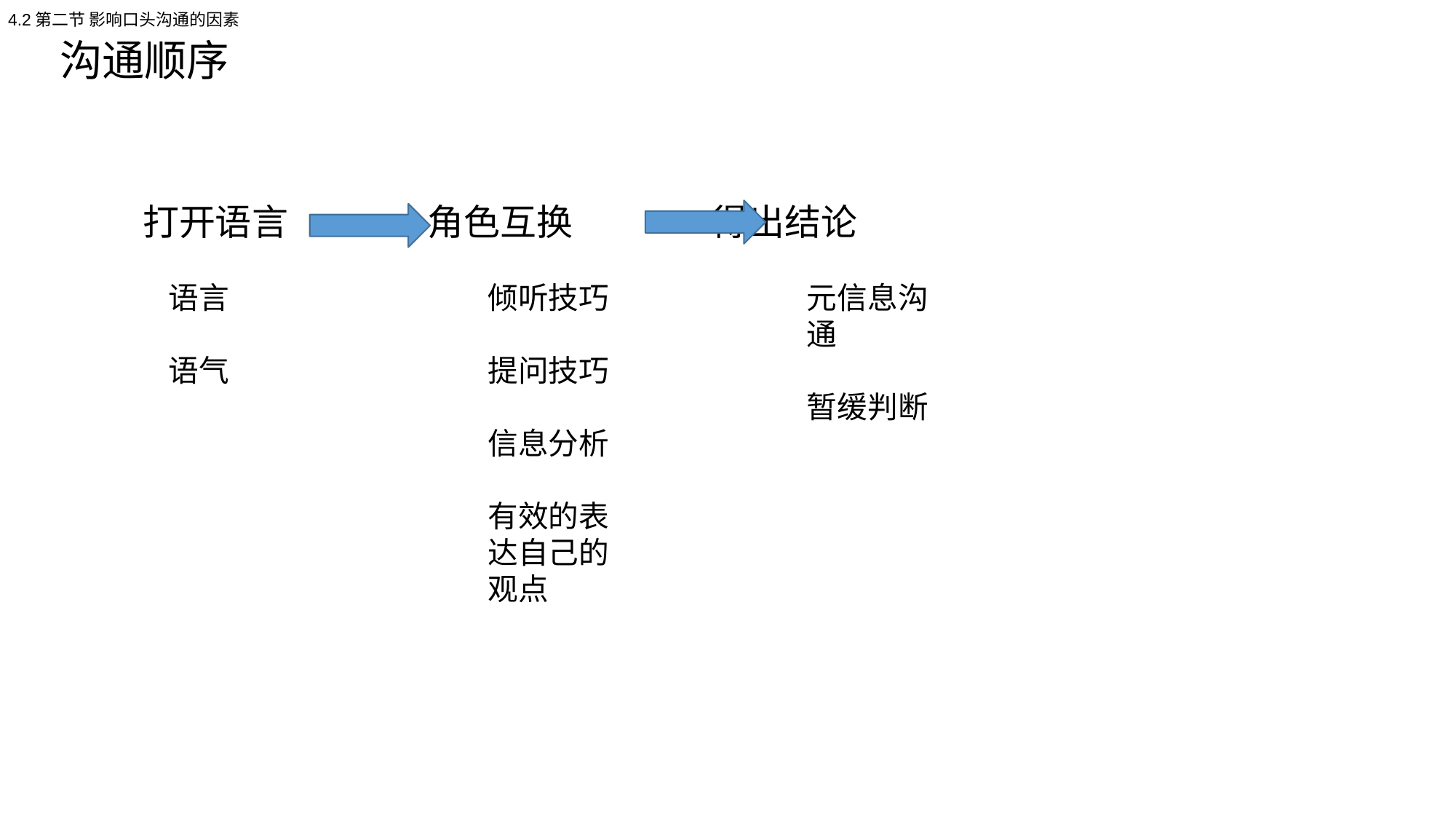

4.2第二节 影响口头沟通的因素
沟通顺序
打开语言                 角色互换                 得出结论

语言

语气
倾听技巧

提问技巧

信息分析

有效的表达自己的观点

元信息沟通

暂缓判断